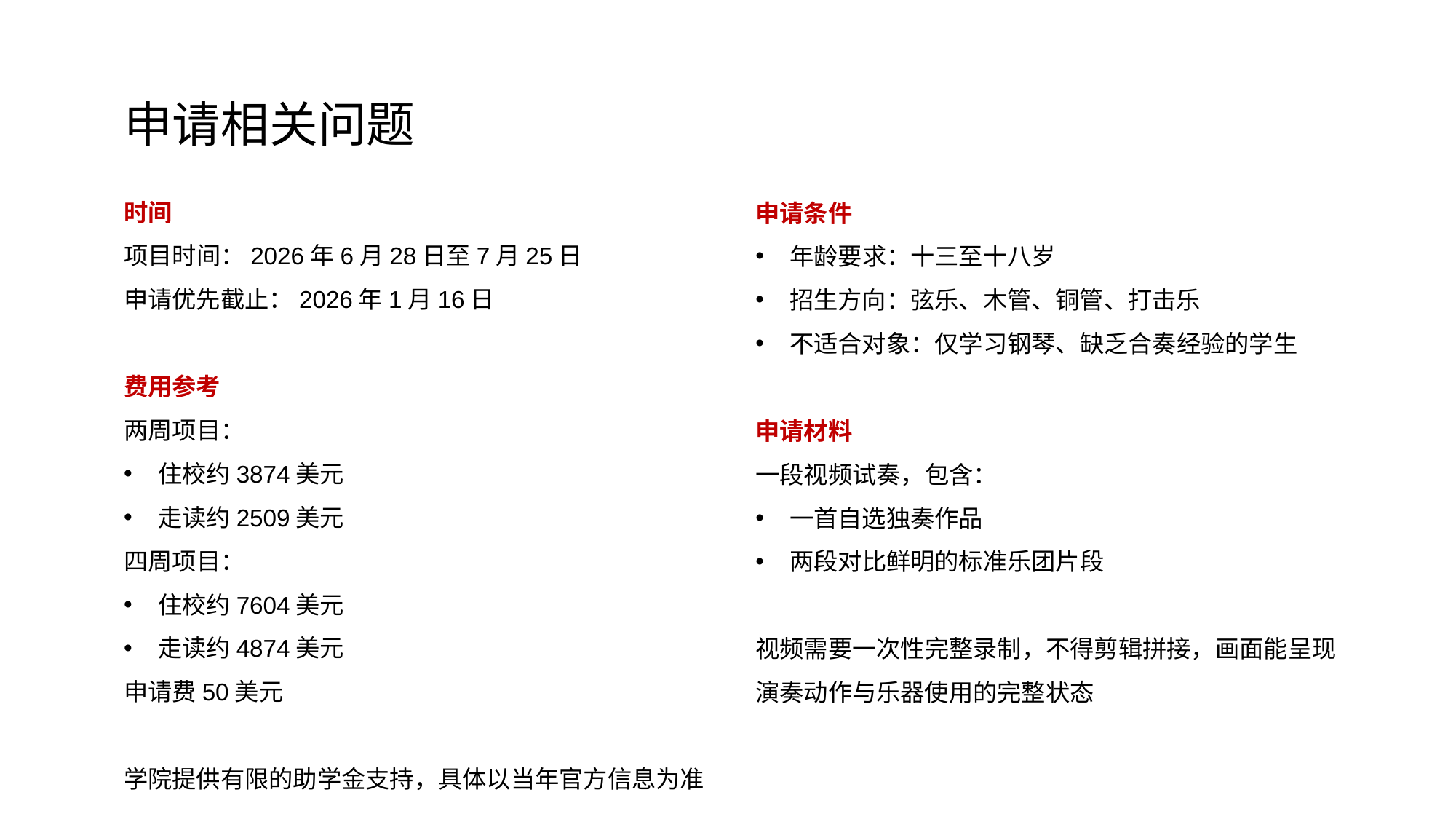

申请相关问题
时间
项目时间：2026年6月28日至7月25日
申请优先截止：2026年1月16日

费用参考
两周项目：
住校约3874美元
走读约2509美元
四周项目：
住校约7604美元
走读约4874美元
申请费50美元

学院提供有限的助学金支持，具体以当年官方信息为准
申请条件
年龄要求：十三至十八岁
招生方向：弦乐、木管、铜管、打击乐
不适合对象：仅学习钢琴、缺乏合奏经验的学生

申请材料
一段视频试奏，包含：
一首自选独奏作品
两段对比鲜明的标准乐团片段

视频需要一次性完整录制，不得剪辑拼接，画面能呈现演奏动作与乐器使用的完整状态